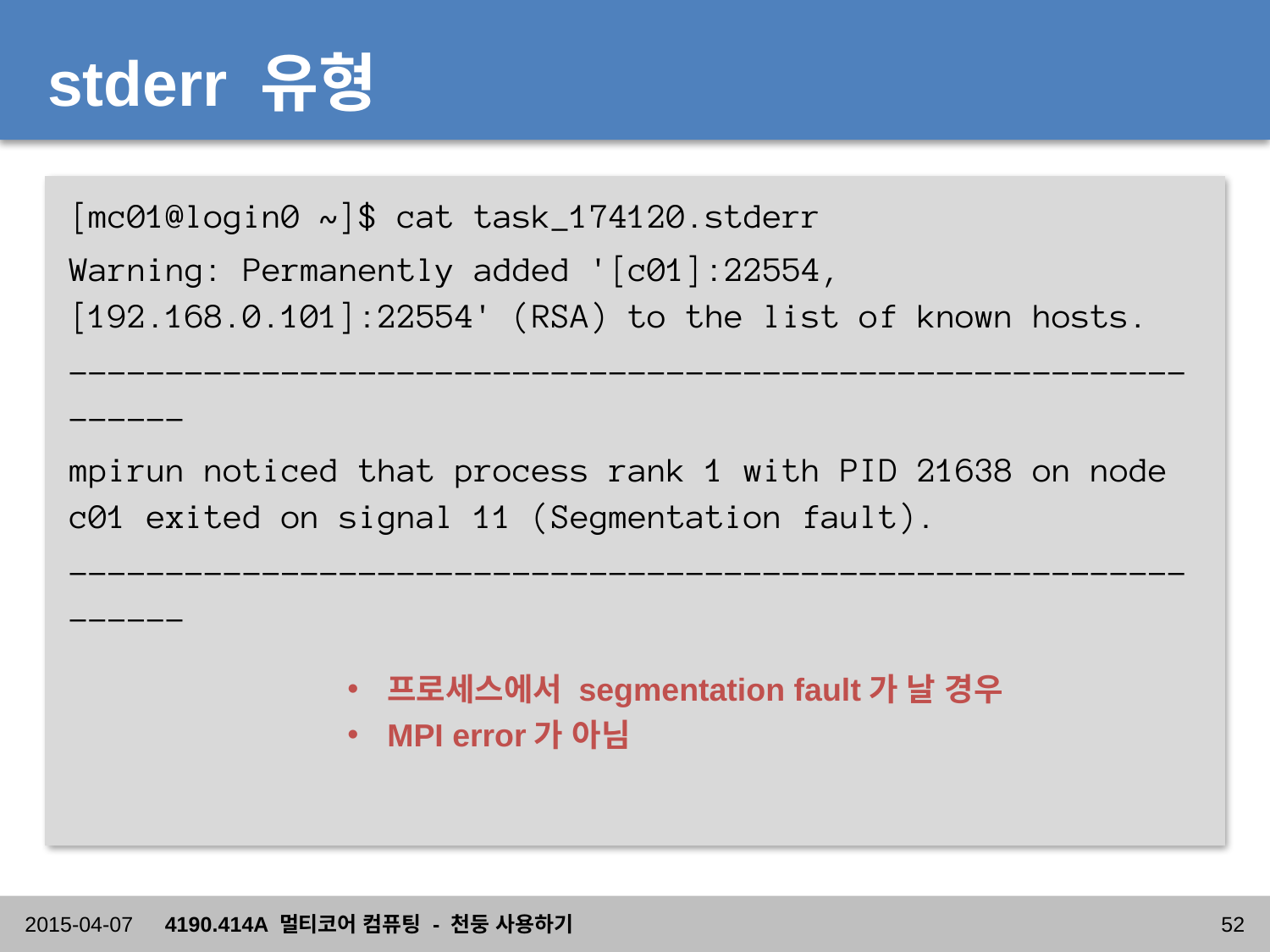

# stderr 유형
[mc01@login0 ~]$ cat task_174120.stderr
Warning: Permanently added '[c01]:22554,[192.168.0.101]:22554' (RSA) to the list of known hosts.
----------------------------------------------------------------
mpirun noticed that process rank 1 with PID 21638 on node c01 exited on signal 11 (Segmentation fault).
----------------------------------------------------------------
프로세스에서 segmentation fault가 날 경우
MPI error가 아님
2015-04-07
4190.414A 멀티코어 컴퓨팅 - 천둥 사용하기
52